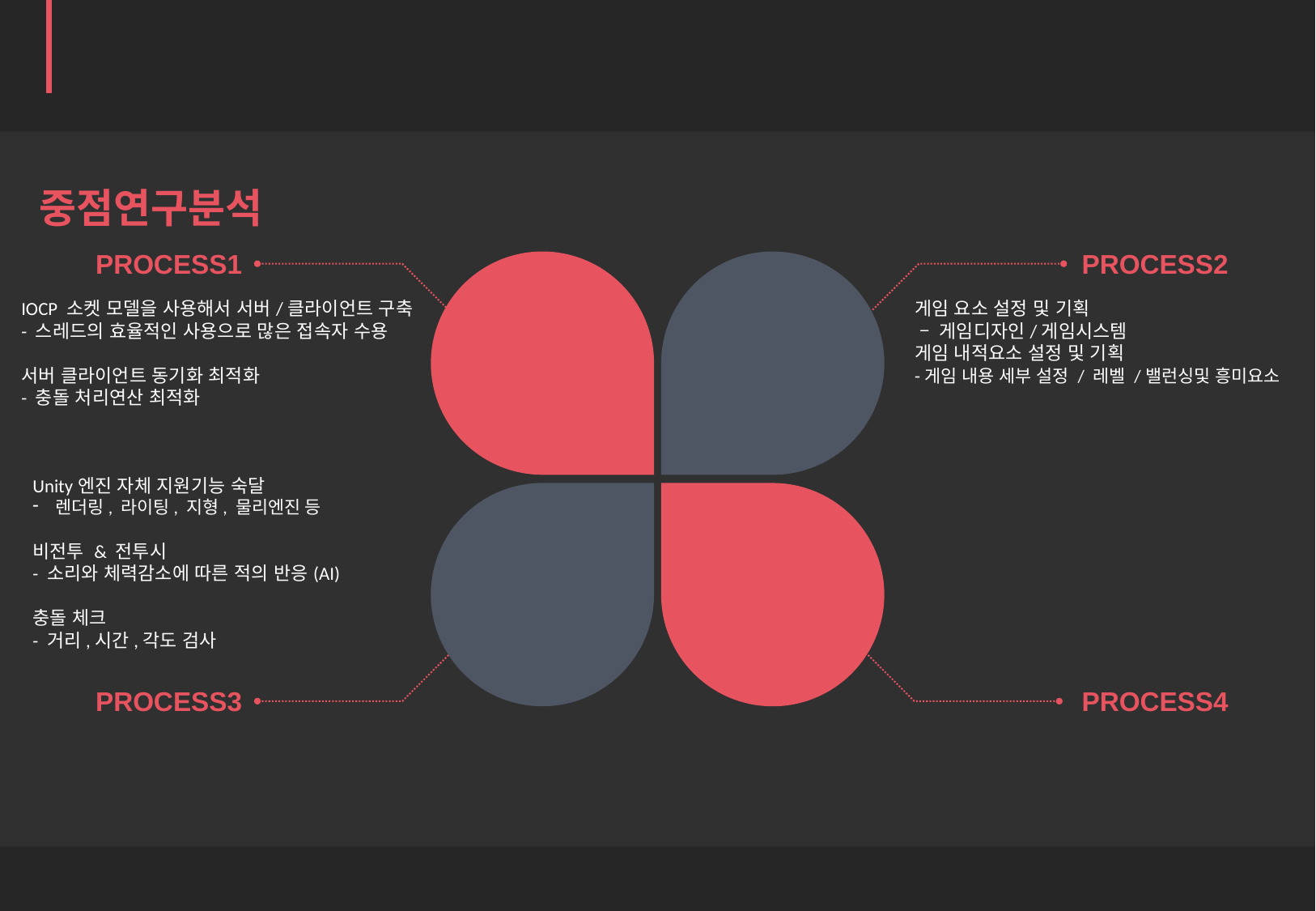

Golden Beach

STEP5.
중점연구분석
PROCESS1
PROCESS2

이진우
서버 프로그래밍
정상현
게임기획
임치연
클라이언트 프로그래밍
공동작업

IOCP 소켓 모델을 사용해서 서버/클라이언트 구축
- 스레드의 효율적인 사용으로 많은 접속자 수용

서버 클라이언트 동기화 최적화
- 충돌 처리연산 최적화

게임 요소 설정 및 기획
 – 게임디자인/게임시스템
게임 내적요소 설정 및 기획
-게임 내용 세부 설정 / 레벨 /밸런싱및 흥미요소

Unity엔진 자체 지원기능 숙달
렌더링, 라이팅, 지형, 물리엔진 등

비전투 & 전투시
- 소리와 체력감소에 따른 적의 반응(AI)

충돌 체크
- 거리,시간,각도 검사
.
게임 콘텐츠 제작 및 밸런스 조정
모델링 수집

PROCESS3
PROCESS4